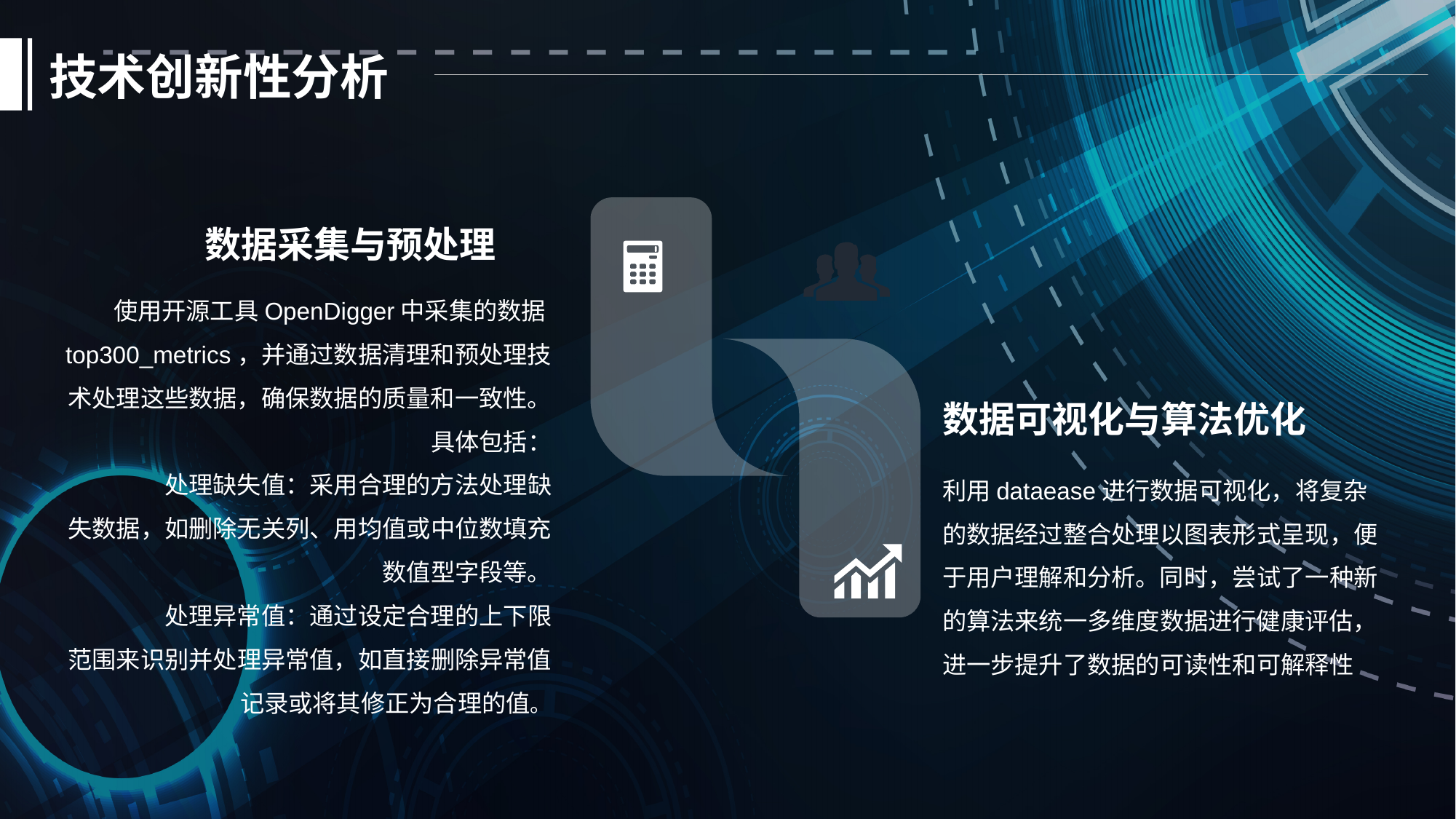

技术创新性分析

数据采集与预处理
使用开源工具OpenDigger中采集的数据top300_metrics，并通过数据清理和预处理技术处理这些数据，确保数据的质量和一致性。
具体包括：
	处理缺失值：采用合理的方法处理缺失数据，如删除无关列、用均值或中位数填充数值型字段等。
	处理异常值：通过设定合理的上下限范围来识别并处理异常值，如直接删除异常值记录或将其修正为合理的值。

数据可视化与算法优化
利用dataease进行数据可视化，将复杂的数据经过整合处理以图表形式呈现，便于用户理解和分析。同时，尝试了一种新的算法来统一多维度数据进行健康评估，进一步提升了数据的可读性和可解释性